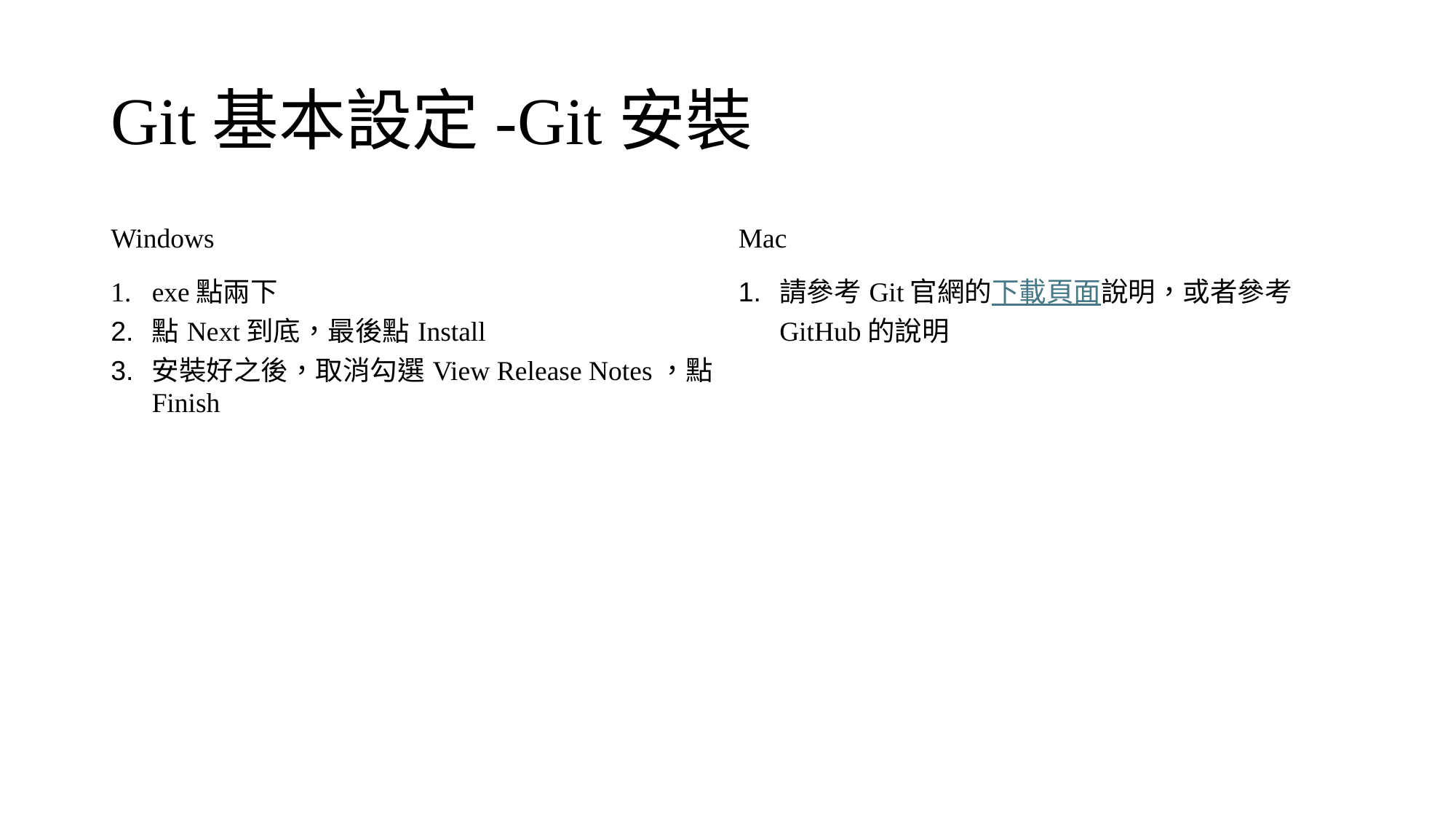

# Git基本設定-Git安裝
| Windows | Mac |
| --- | --- |
| exe點兩下 點Next到底，最後點Install 安裝好之後，取消勾選View Release Notes，點Finish | 請參考Git官網的下載頁面說明，或者參考GitHub的說明 |